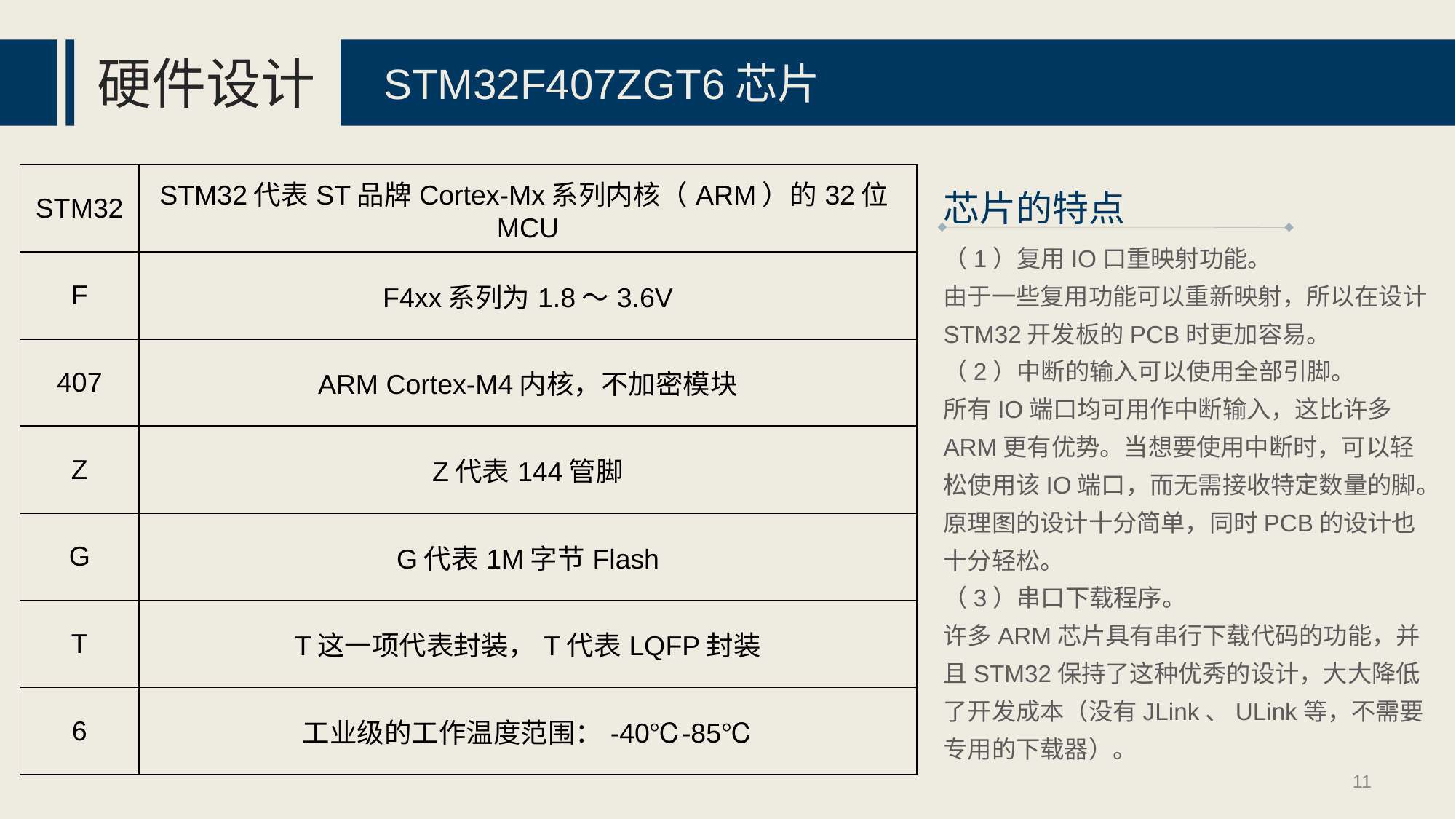

硬件设计
STM32F407ZGT6芯片
| STM32 | STM32代表ST品牌Cortex-Mx系列内核（ARM）的32位MCU |
| --- | --- |
| F | F4xx系列为1.8～3.6V |
| 407 | ARM Cortex-M4内核，不加密模块 |
| Z | Z代表144管脚 |
| G | G代表1M字节Flash |
| T | T这一项代表封装，T代表LQFP封装 |
| 6 | 工业级的工作温度范围：-40℃-85℃ |
芯片的特点
（1）复用IO口重映射功能。
由于一些复用功能可以重新映射，所以在设计STM32开发板的PCB时更加容易。
（2）中断的输入可以使用全部引脚。
所有IO端口均可用作中断输入，这比许多ARM更有优势。当想要使用中断时，可以轻松使用该IO端口，而无需接收特定数量的脚。原理图的设计十分简单，同时PCB的设计也十分轻松。
（3）串口下载程序。
许多ARM芯片具有串行下载代码的功能，并且STM32保持了这种优秀的设计，大大降低了开发成本（没有JLink、ULink等，不需要专用的下载器）。
11
11